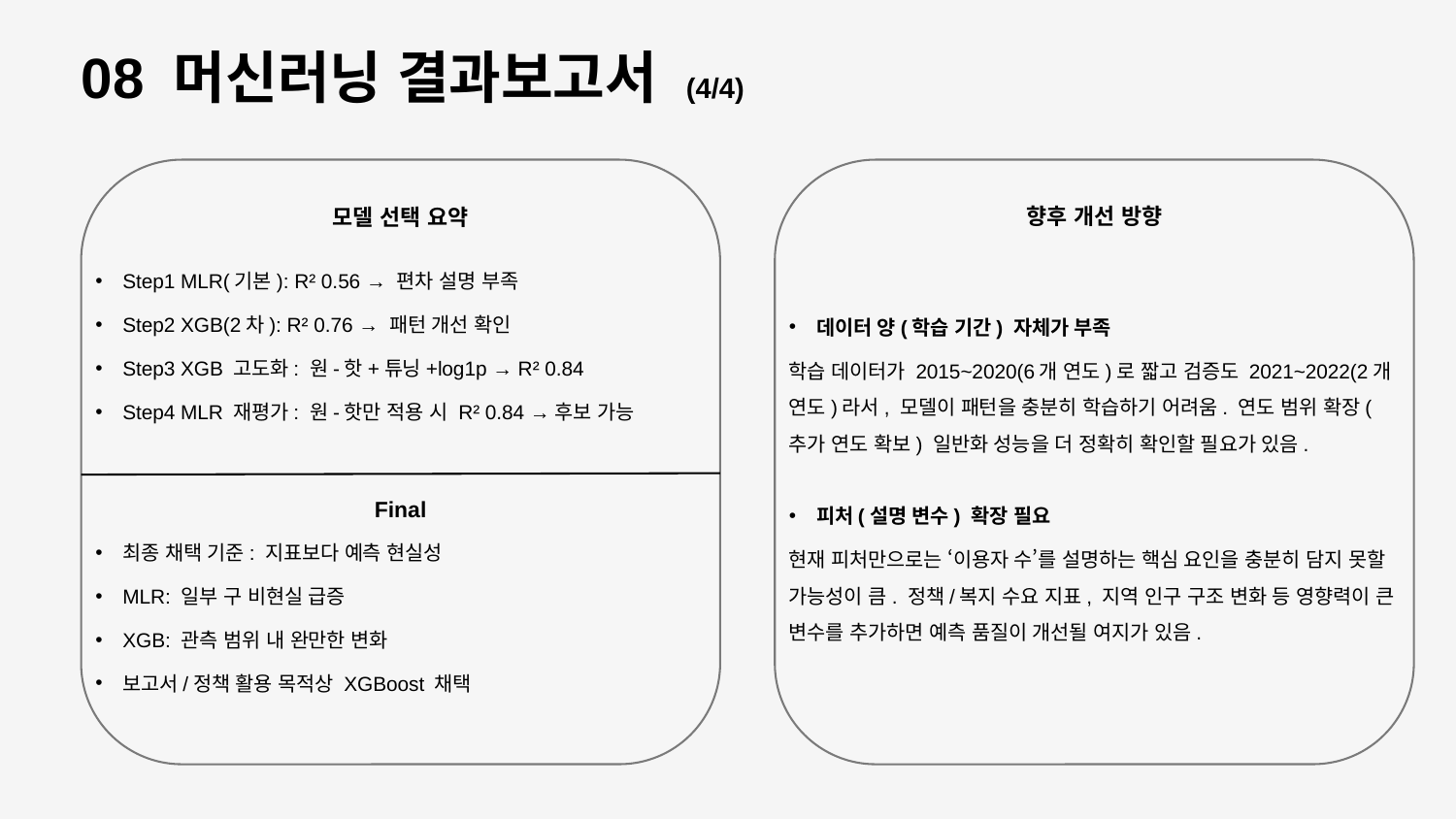

08 머신러닝 결과보고서 (4/4)

향후 개선 방향
모델 선택 요약
Step1 MLR(기본): R² 0.56 → 편차 설명 부족

Step2 XGB(2차): R² 0.76 → 패턴 개선 확인

Step3 XGB 고도화: 원-핫+튜닝+log1p → R² 0.84

Step4 MLR 재평가: 원-핫만 적용 시 R² 0.84 →후보 가능
데이터 양(학습 기간) 자체가 부족

학습 데이터가 2015~2020(6개 연도)로 짧고 검증도 2021~2022(2개 연도)라서, 모델이 패턴을 충분히 학습하기 어려움. 연도 범위 확장(추가 연도 확보) 일반화 성능을 더 정확히 확인할 필요가 있음.

피처(설명 변수) 확장 필요

현재 피처만으로는 ‘이용자 수’를 설명하는 핵심 요인을 충분히 담지 못할 가능성이 큼. 정책/복지 수요 지표, 지역 인구 구조 변화 등 영향력이 큰 변수를 추가하면 예측 품질이 개선될 여지가 있음.
Final
최종 채택 기준: 지표보다 예측 현실성

MLR: 일부 구 비현실 급증

XGB: 관측 범위 내 완만한 변화

보고서/정책 활용 목적상 XGBoost 채택